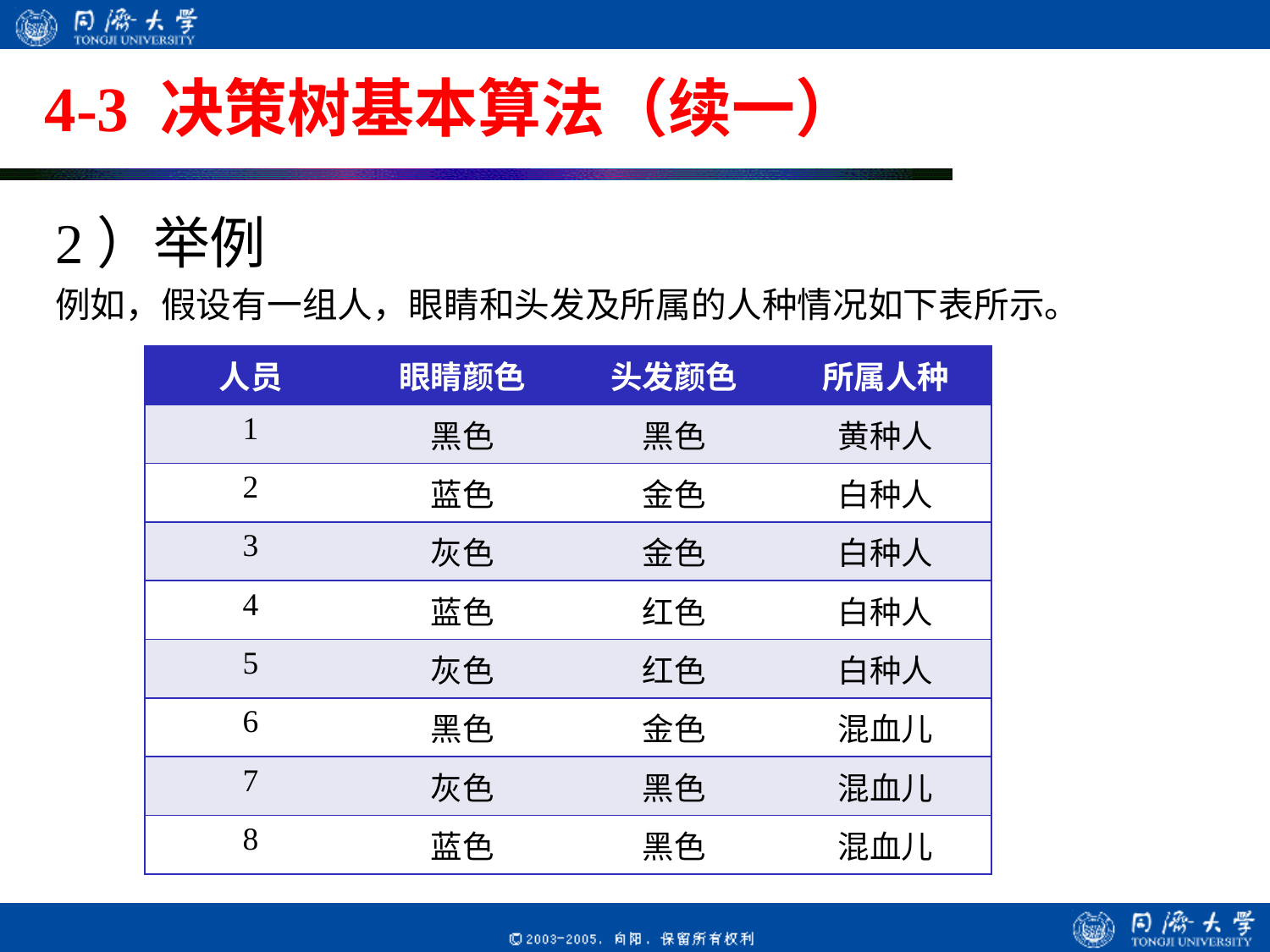

# 4-3 决策树基本算法（续一）
2）举例
例如，假设有一组人，眼睛和头发及所属的人种情况如下表所示。
| 人员 | 眼睛颜色 | 头发颜色 | 所属人种 |
| --- | --- | --- | --- |
| 1 | 黑色 | 黑色 | 黄种人 |
| 2 | 蓝色 | 金色 | 白种人 |
| 3 | 灰色 | 金色 | 白种人 |
| 4 | 蓝色 | 红色 | 白种人 |
| 5 | 灰色 | 红色 | 白种人 |
| 6 | 黑色 | 金色 | 混血儿 |
| 7 | 灰色 | 黑色 | 混血儿 |
| 8 | 蓝色 | 黑色 | 混血儿 |